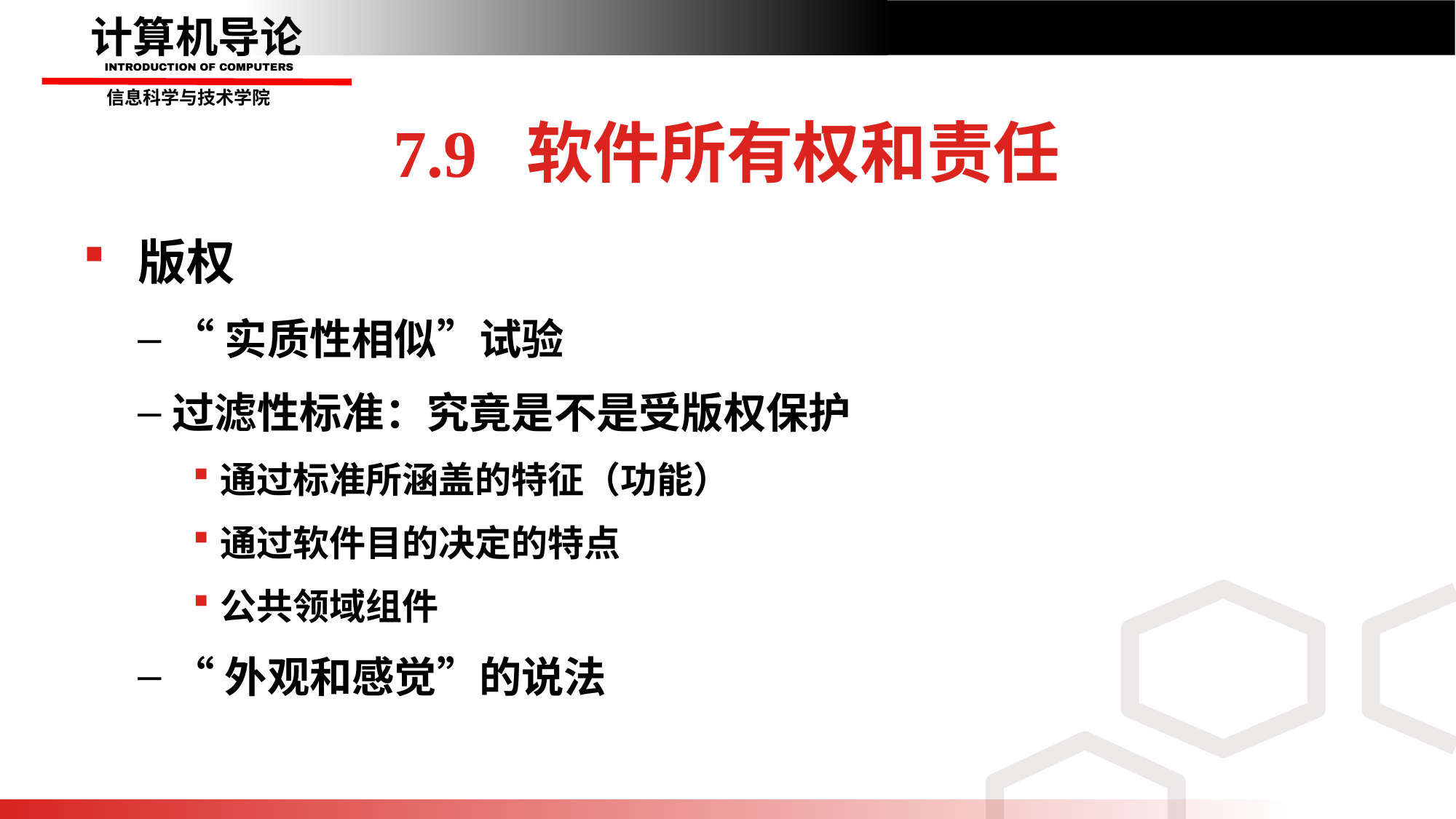

7.9  软件所有权和责任
版权
“实质性相似”试验
过滤性标准：究竟是不是受版权保护
通过标准所涵盖的特征（功能）
通过软件目的决定的特点
公共领域组件
“外观和感觉”的说法